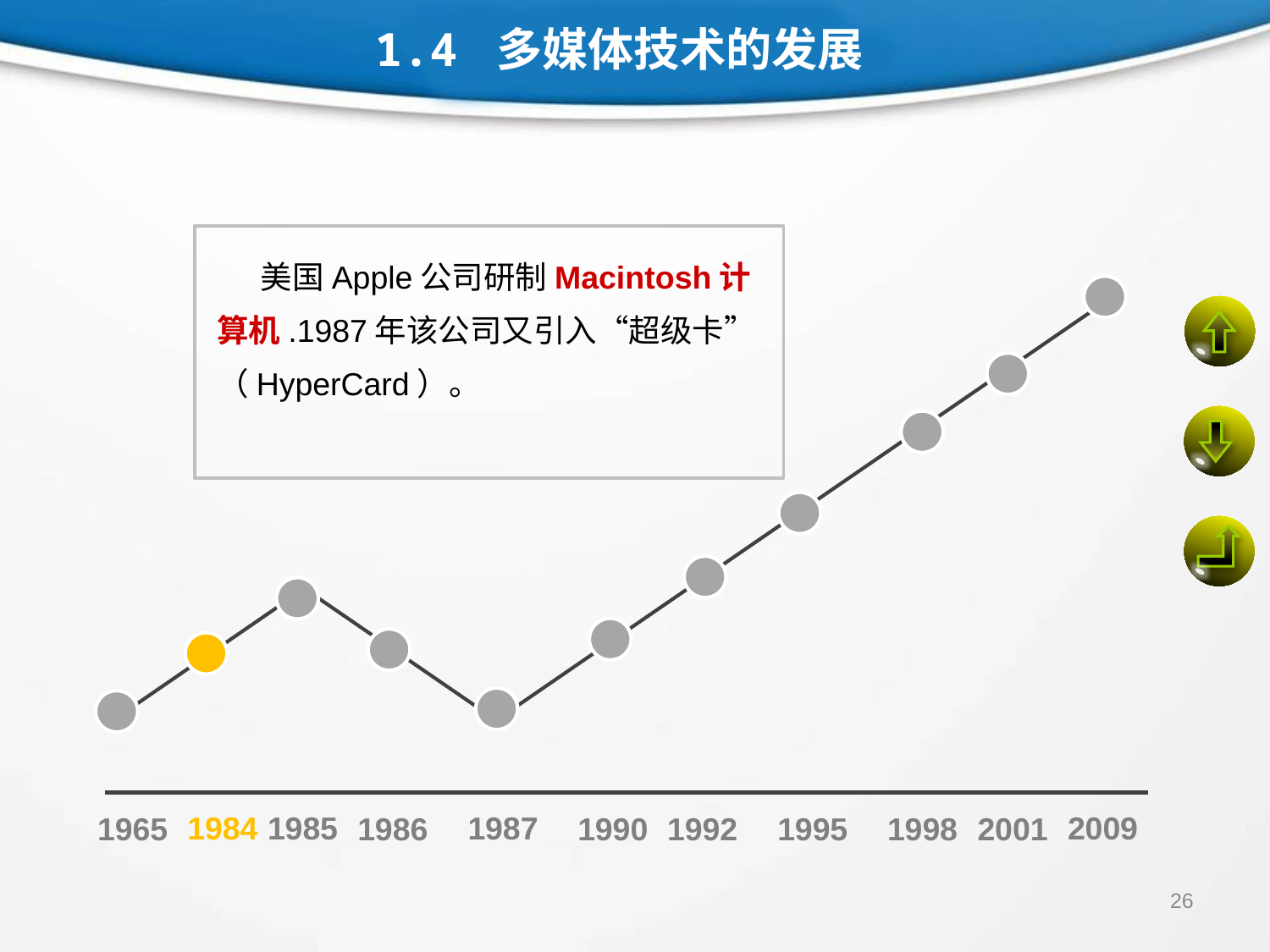

1.4 多媒体技术的发展

     美国Apple公司研制Macintosh计算机.1987年该公司又引入“超级卡”（HyperCard）。

1987
2009
1984
1985
1965
1986
1990
1992
1995
1998
2001
26